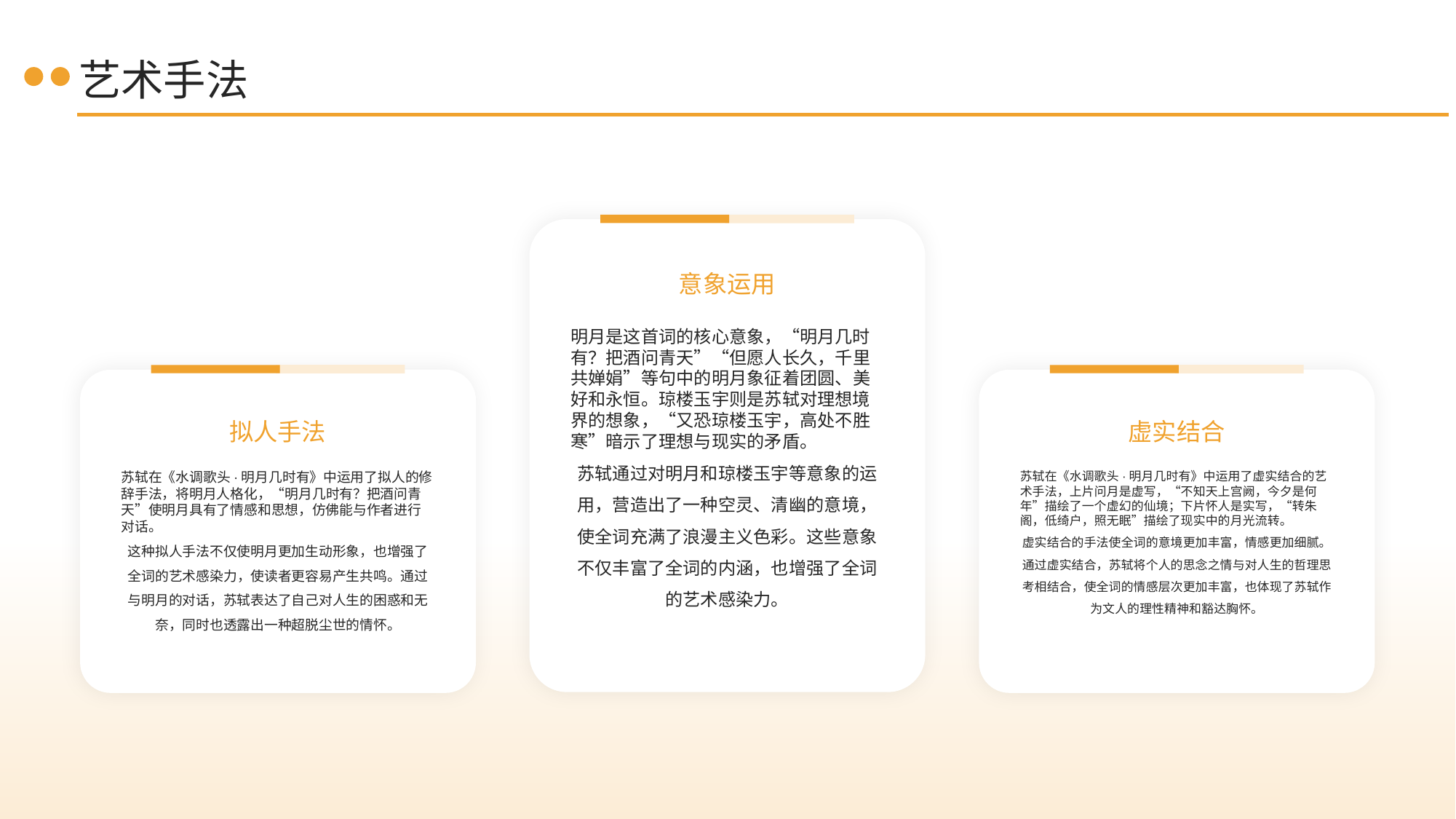

艺术手法

意象运用
明月是这首词的核心意象，“明月几时有？把酒问青天”“但愿人长久，千里共婵娟”等句中的明月象征着团圆、美好和永恒。琼楼玉宇则是苏轼对理想境界的想象，“又恐琼楼玉宇，高处不胜寒”暗示了理想与现实的矛盾。
苏轼通过对明月和琼楼玉宇等意象的运用，营造出了一种空灵、清幽的意境，使全词充满了浪漫主义色彩。这些意象不仅丰富了全词的内涵，也增强了全词的艺术感染力。

拟人手法
虚实结合
苏轼在《水调歌头·明月几时有》中运用了拟人的修辞手法，将明月人格化，“明月几时有？把酒问青天”使明月具有了情感和思想，仿佛能与作者进行对话。
这种拟人手法不仅使明月更加生动形象，也增强了全词的艺术感染力，使读者更容易产生共鸣。通过与明月的对话，苏轼表达了自己对人生的困惑和无奈，同时也透露出一种超脱尘世的情怀。
苏轼在《水调歌头·明月几时有》中运用了虚实结合的艺术手法，上片问月是虚写，“不知天上宫阙，今夕是何年”描绘了一个虚幻的仙境；下片怀人是实写，“转朱阁，低绮户，照无眠”描绘了现实中的月光流转。
虚实结合的手法使全词的意境更加丰富，情感更加细腻。通过虚实结合，苏轼将个人的思念之情与对人生的哲理思考相结合，使全词的情感层次更加丰富，也体现了苏轼作为文人的理性精神和豁达胸怀。